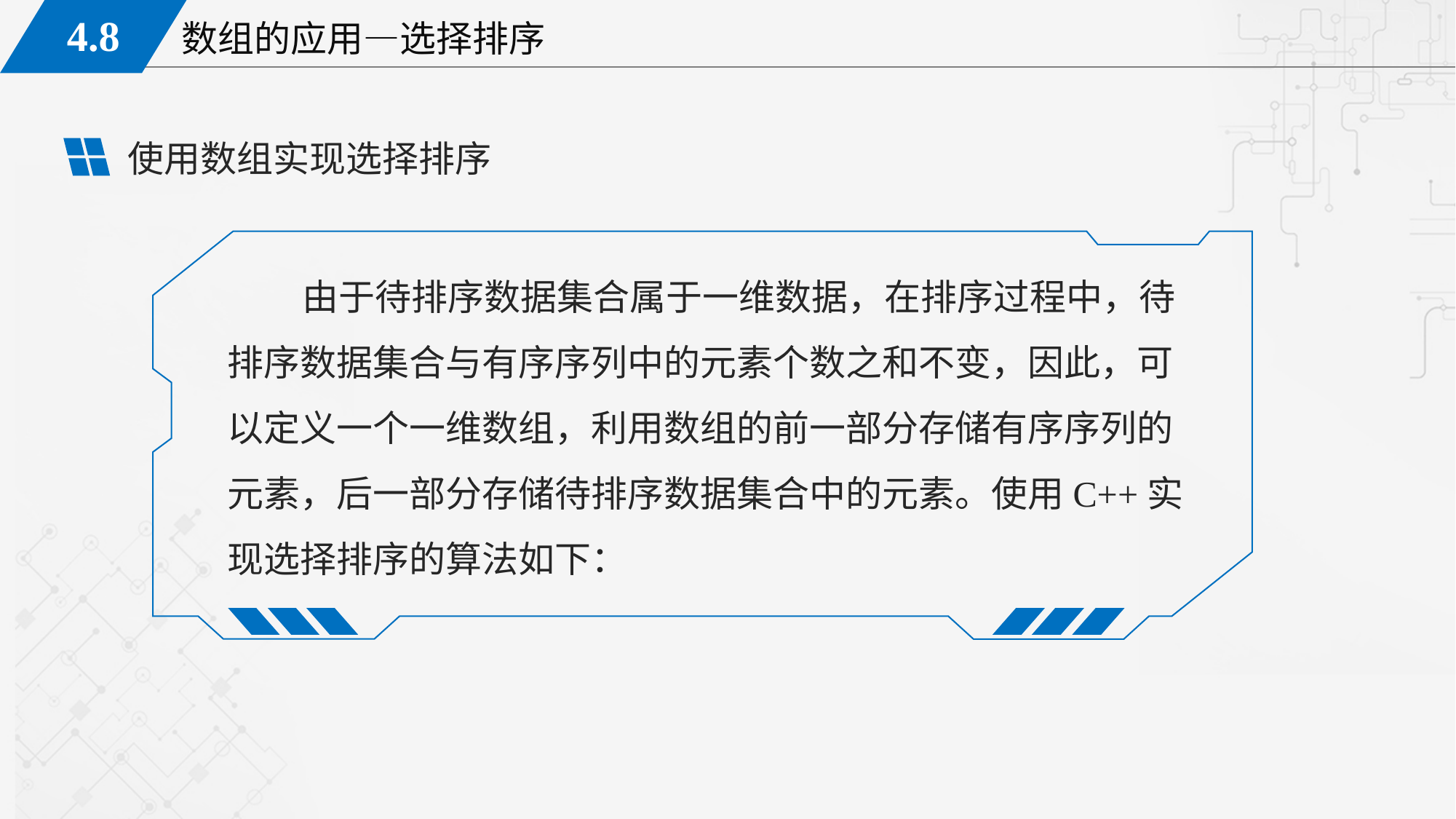

使用数组实现选择排序

由于待排序数据集合属于一维数据，在排序过程中，待排序数据集合与有序序列中的元素个数之和不变，因此，可以定义一个一维数组，利用数组的前一部分存储有序序列的元素，后一部分存储待排序数据集合中的元素。使用C++实现选择排序的算法如下：